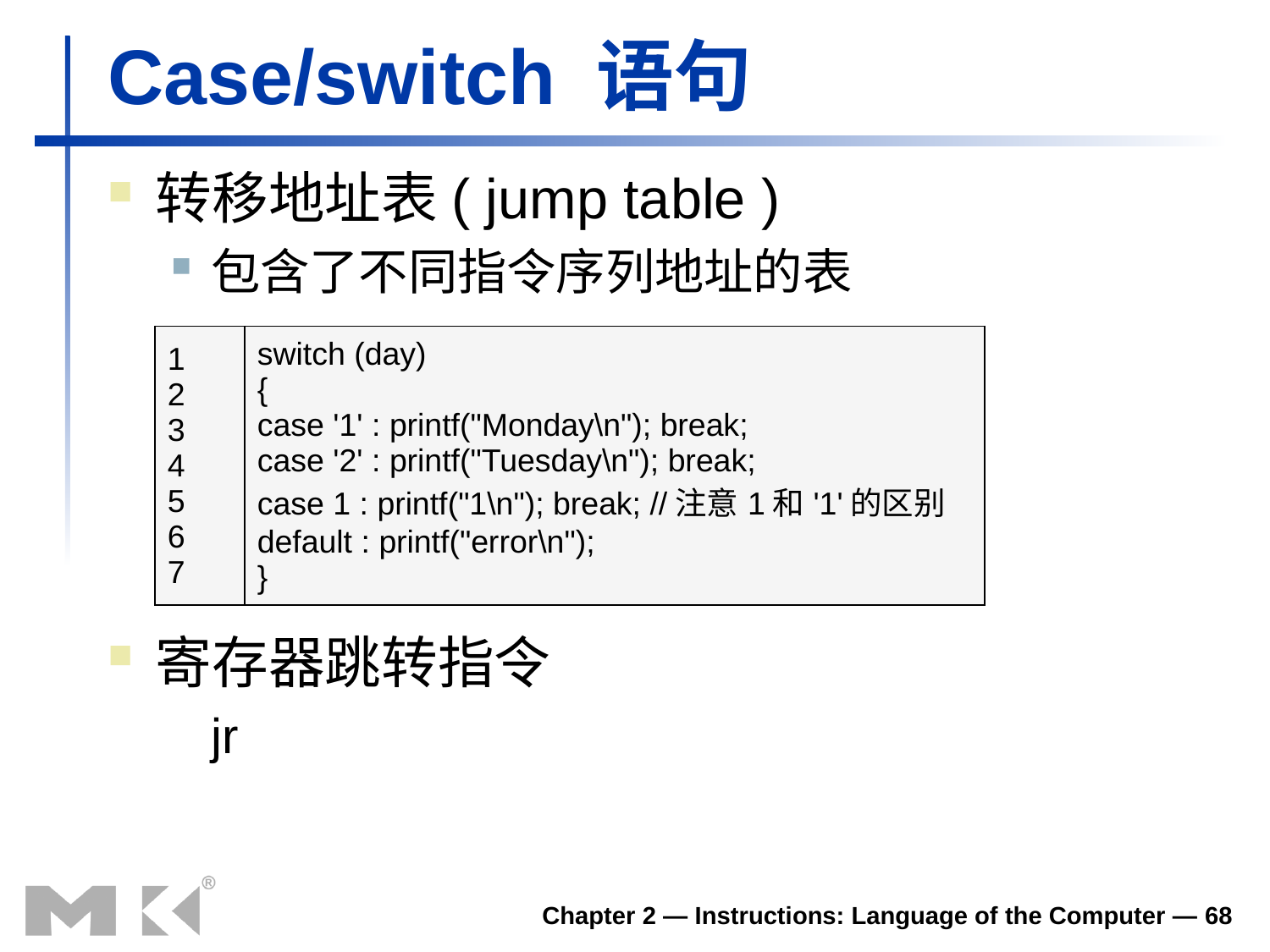

# Case/switch 语句
转移地址表( jump table )
包含了不同指令序列地址的表

寄存器跳转指令
	jr

| 1 2 3 4 5 6 7 | switch (day) { case '1' : printf("Monday\n"); break; case '2' : printf("Tuesday\n"); break; case 1 : printf("1\n"); break; //注意1和'1'的区别 default : printf("error\n"); } |
| --- | --- |
Chapter 2 — Instructions: Language of the Computer — 68